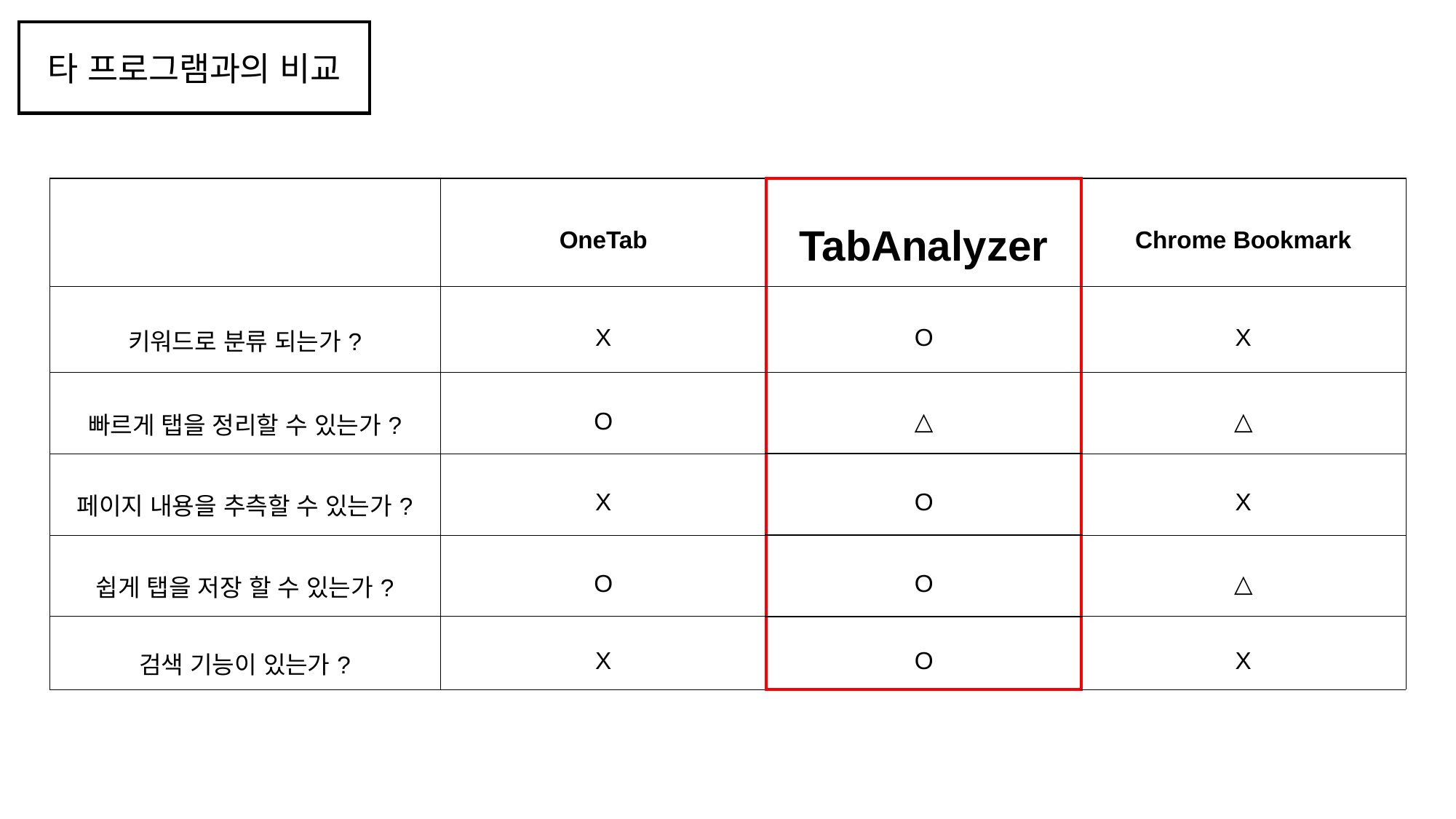

타 프로그램과의 비교
|  | OneTab | TabAnalyzer | Chrome Bookmark |
| --- | --- | --- | --- |
| 키워드로 분류 되는가? | X | O | X |
| 빠르게 탭을 정리할 수 있는가? | O | △ | △ |
| 페이지 내용을 추측할 수 있는가? | X | O | X |
| 쉽게 탭을 저장 할 수 있는가? | O | O | △ |
| 검색 기능이 있는가? | X | O | X |